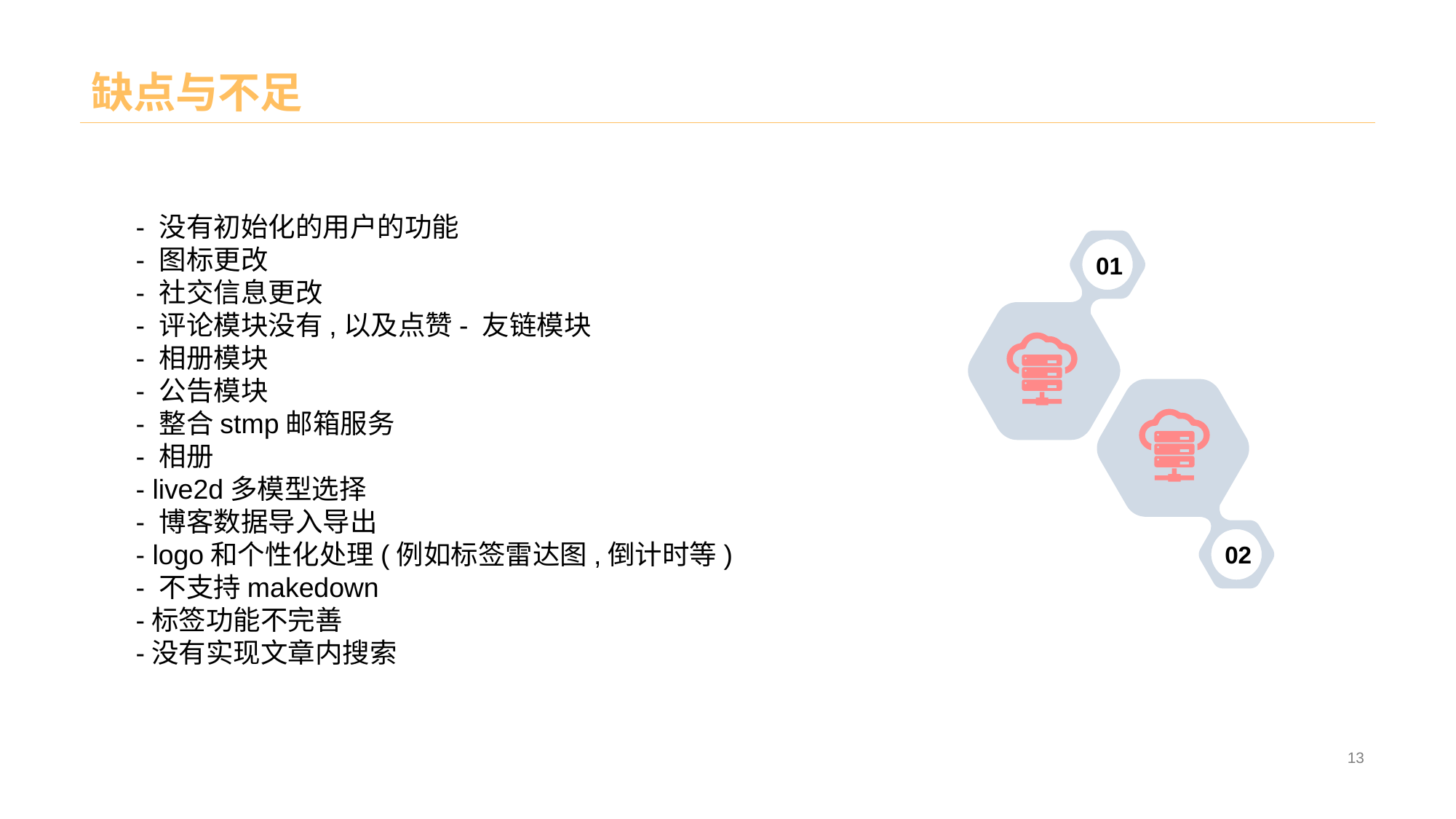

# 缺点与不足
- 没有初始化的用户的功能
- 图标更改
- 社交信息更改
- 评论模块没有,以及点赞- 友链模块
- 相册模块
- 公告模块
- 整合stmp邮箱服务
- 相册
- live2d多模型选择
- 博客数据导入导出
- logo和个性化处理(例如标签雷达图,倒计时等)
- 不支持makedown
-标签功能不完善
-没有实现文章内搜索

01

02
13